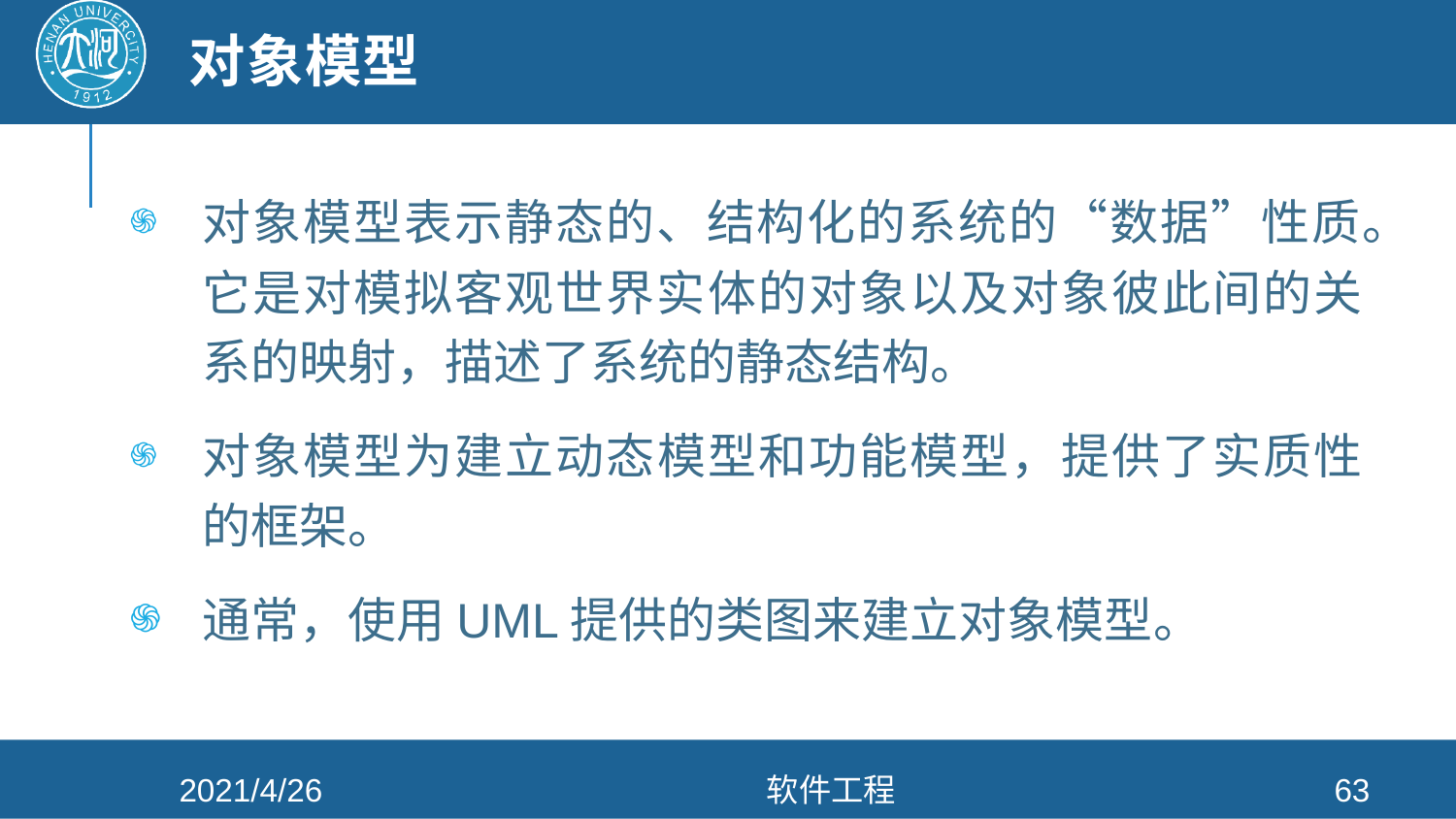

# 对象模型
对象模型表示静态的、结构化的系统的“数据”性质。它是对模拟客观世界实体的对象以及对象彼此间的关系的映射，描述了系统的静态结构。
对象模型为建立动态模型和功能模型，提供了实质性的框架。
通常，使用UML提供的类图来建立对象模型。
2021/4/26
软件工程
63